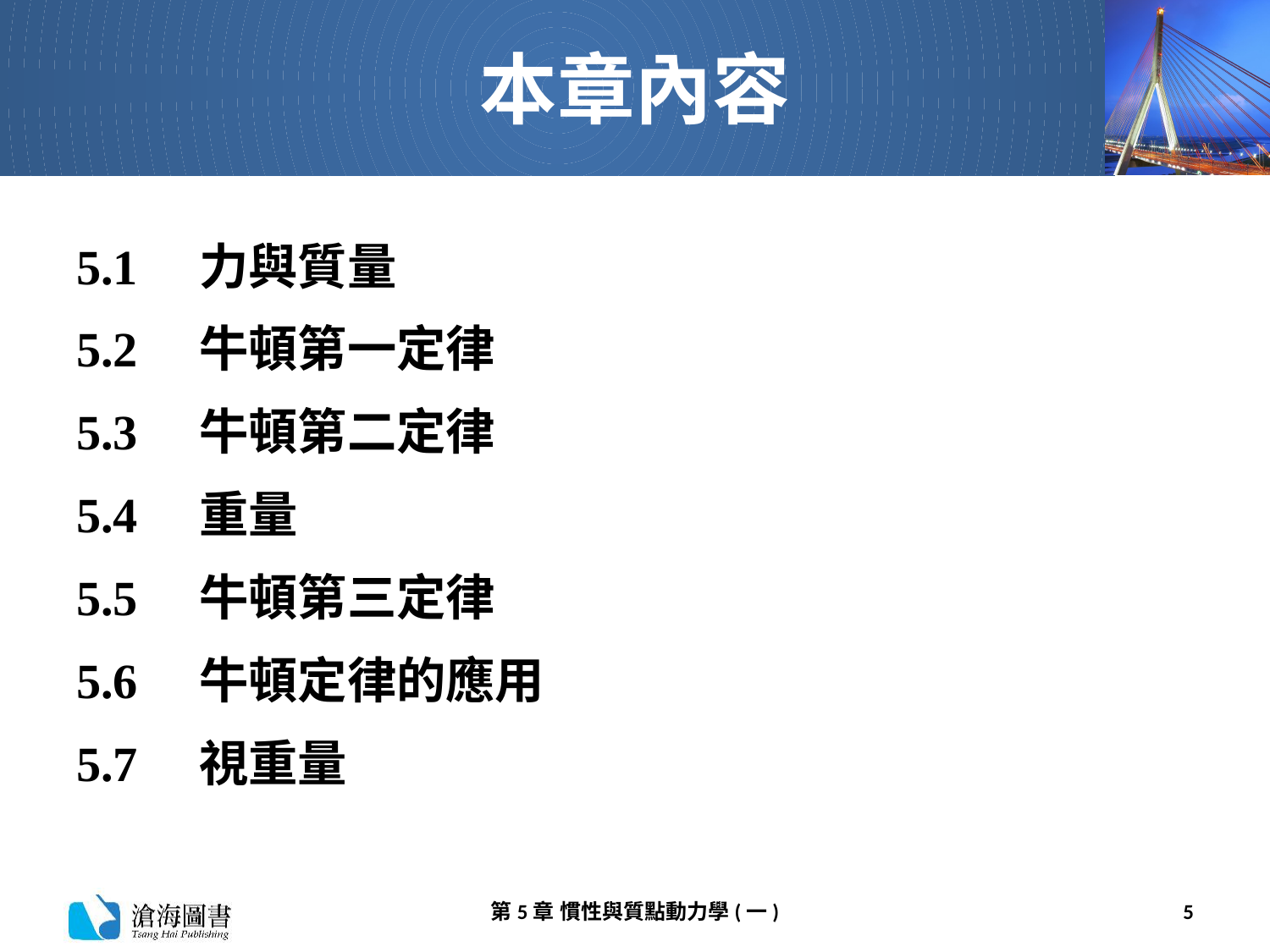

# 本章內容
5.1　力與質量
5.2　牛頓第一定律
5.3　牛頓第二定律
5.4　重量
5.5　牛頓第三定律
5.6　牛頓定律的應用
5.7　視重量

第5章 慣性與質點動力學(一)
5